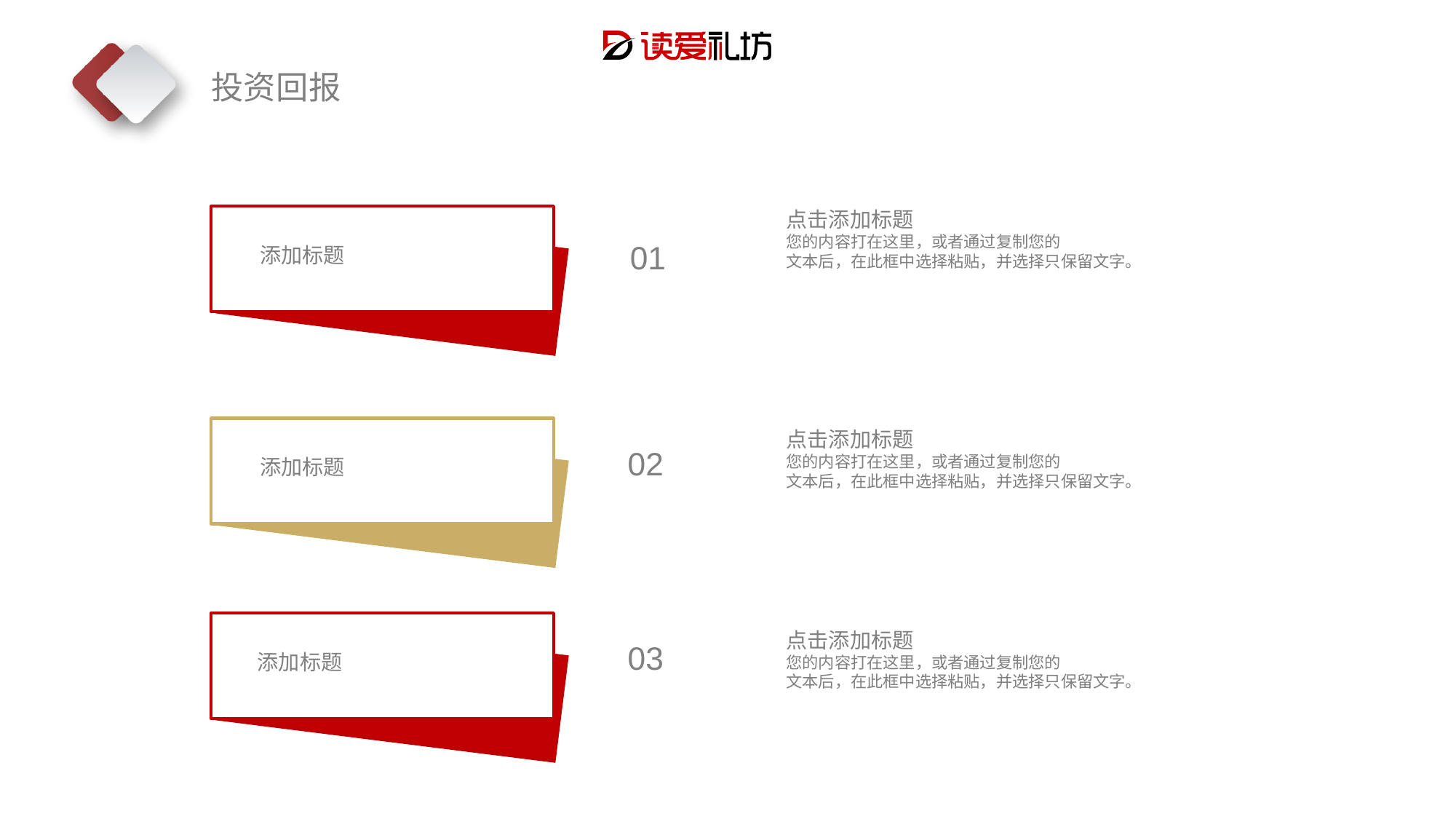

点击添加标题
您的内容打在这里，或者通过复制您的
文本后，在此框中选择粘贴，并选择只保留文字。

添加标题
01

添加标题
点击添加标题
您的内容打在这里，或者通过复制您的
文本后，在此框中选择粘贴，并选择只保留文字。

02

添加标题
点击添加标题
您的内容打在这里，或者通过复制您的
文本后，在此框中选择粘贴，并选择只保留文字。

03